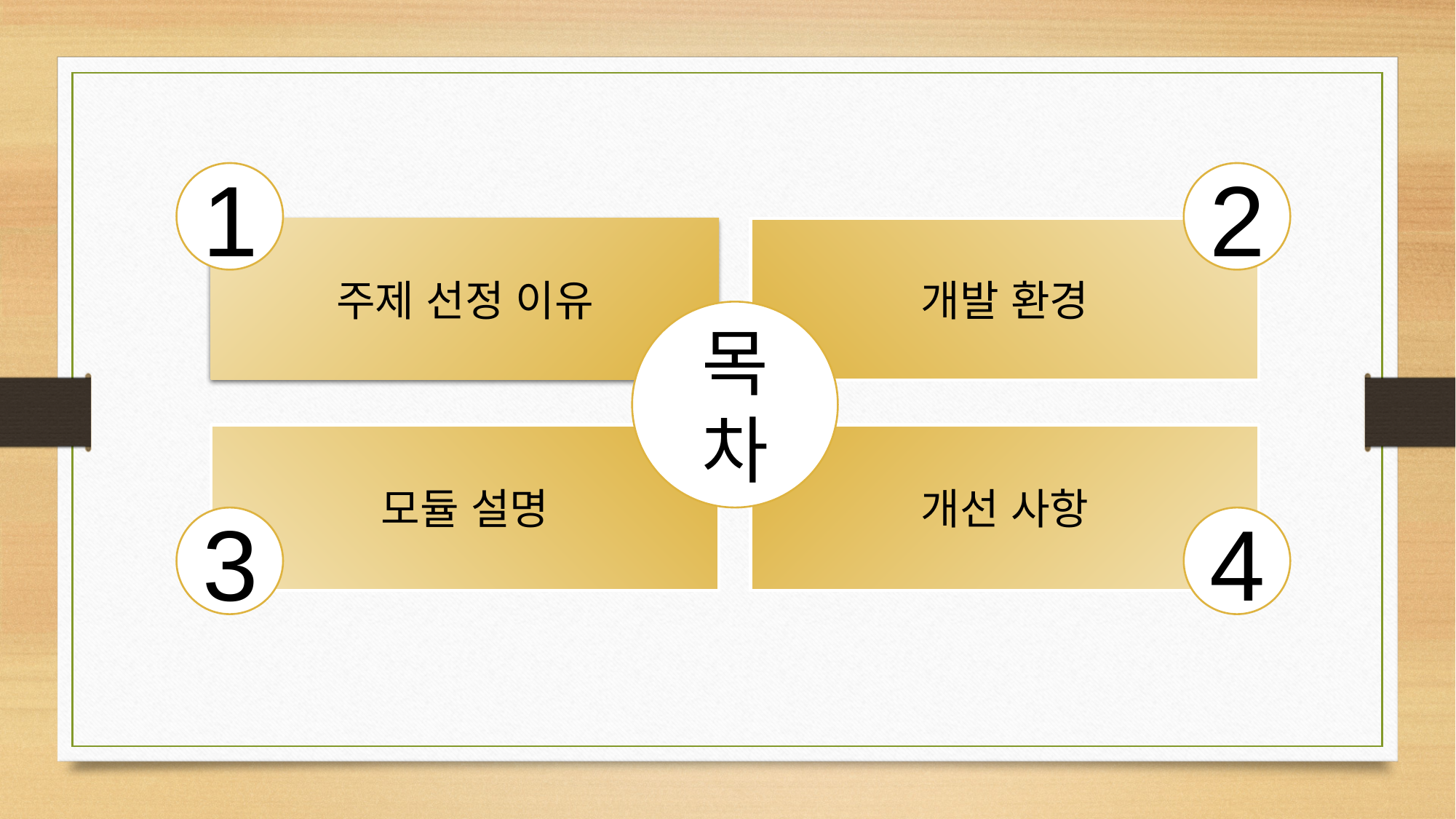

2
1
주제 선정 이유
개발 환경
목차
모듈 설명
개선 사항
4
3